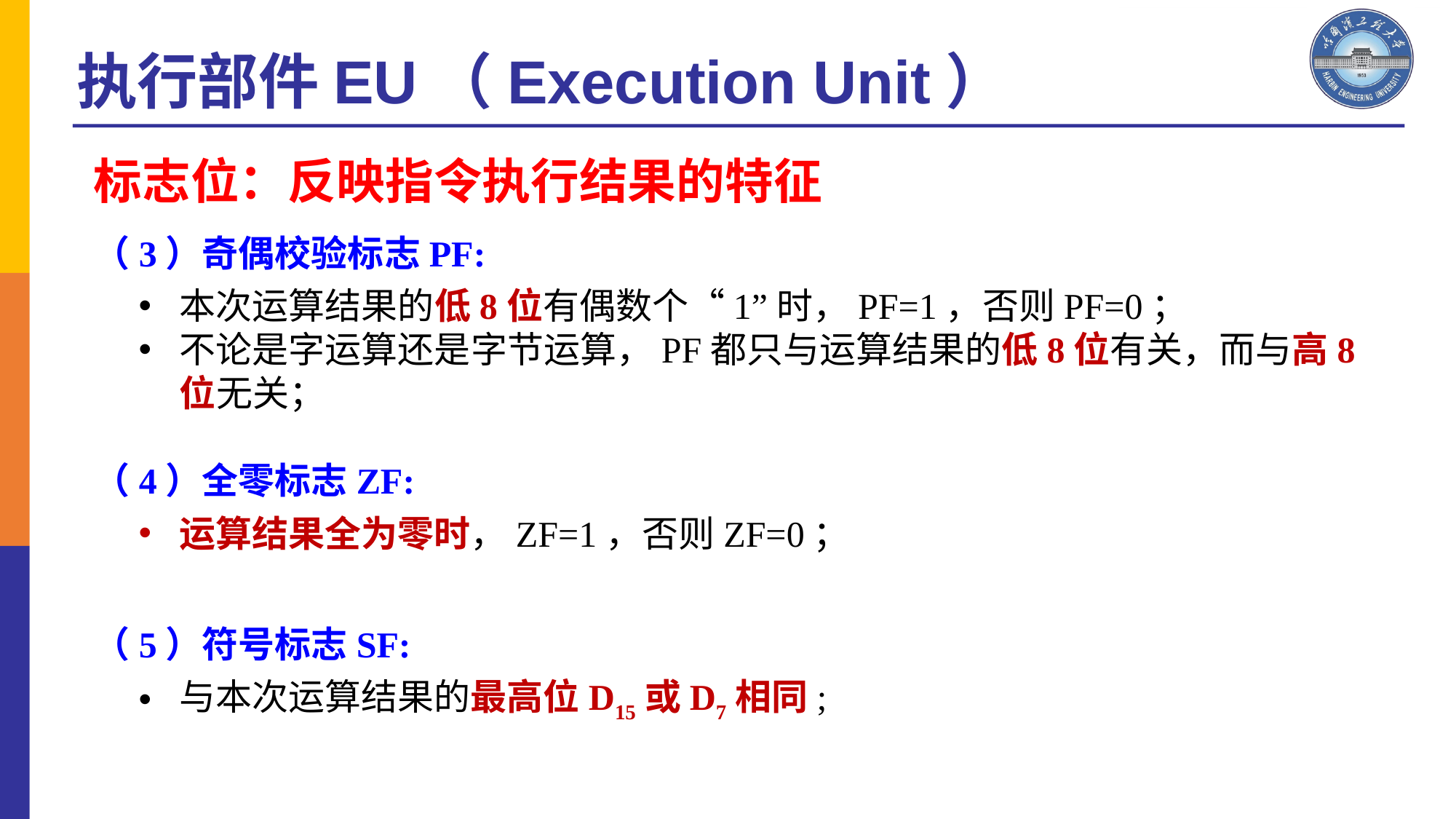

执行部件EU（Execution Unit）
标志位：反映指令执行结果的特征
（3）奇偶校验标志PF:
本次运算结果的低8位有偶数个“1”时，PF=1，否则PF=0；
不论是字运算还是字节运算，PF都只与运算结果的低8位有关，而与高8位无关；
（4）全零标志ZF:
运算结果全为零时，ZF=1，否则ZF=0；
（5）符号标志SF:
与本次运算结果的最高位D15或D7相同;